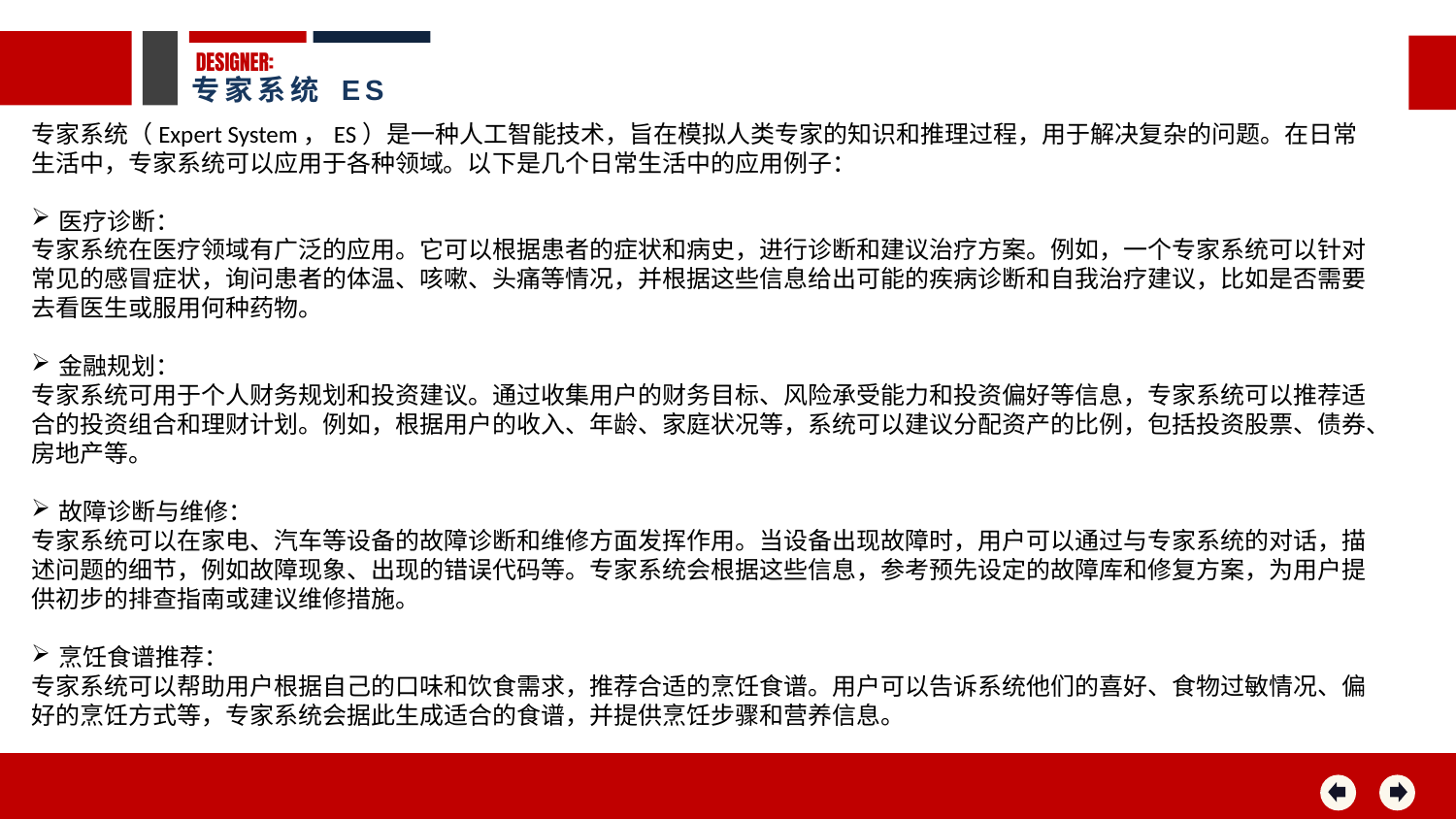

DESIGNER:
专家系统 ES
专家系统（Expert System，ES）是一种人工智能技术，旨在模拟人类专家的知识和推理过程，用于解决复杂的问题。在日常生活中，专家系统可以应用于各种领域。以下是几个日常生活中的应用例子：

医疗诊断：
专家系统在医疗领域有广泛的应用。它可以根据患者的症状和病史，进行诊断和建议治疗方案。例如，一个专家系统可以针对常见的感冒症状，询问患者的体温、咳嗽、头痛等情况，并根据这些信息给出可能的疾病诊断和自我治疗建议，比如是否需要去看医生或服用何种药物。

金融规划：
专家系统可用于个人财务规划和投资建议。通过收集用户的财务目标、风险承受能力和投资偏好等信息，专家系统可以推荐适合的投资组合和理财计划。例如，根据用户的收入、年龄、家庭状况等，系统可以建议分配资产的比例，包括投资股票、债券、房地产等。

故障诊断与维修：
专家系统可以在家电、汽车等设备的故障诊断和维修方面发挥作用。当设备出现故障时，用户可以通过与专家系统的对话，描述问题的细节，例如故障现象、出现的错误代码等。专家系统会根据这些信息，参考预先设定的故障库和修复方案，为用户提供初步的排查指南或建议维修措施。

烹饪食谱推荐：
专家系统可以帮助用户根据自己的口味和饮食需求，推荐合适的烹饪食谱。用户可以告诉系统他们的喜好、食物过敏情况、偏好的烹饪方式等，专家系统会据此生成适合的食谱，并提供烹饪步骤和营养信息。